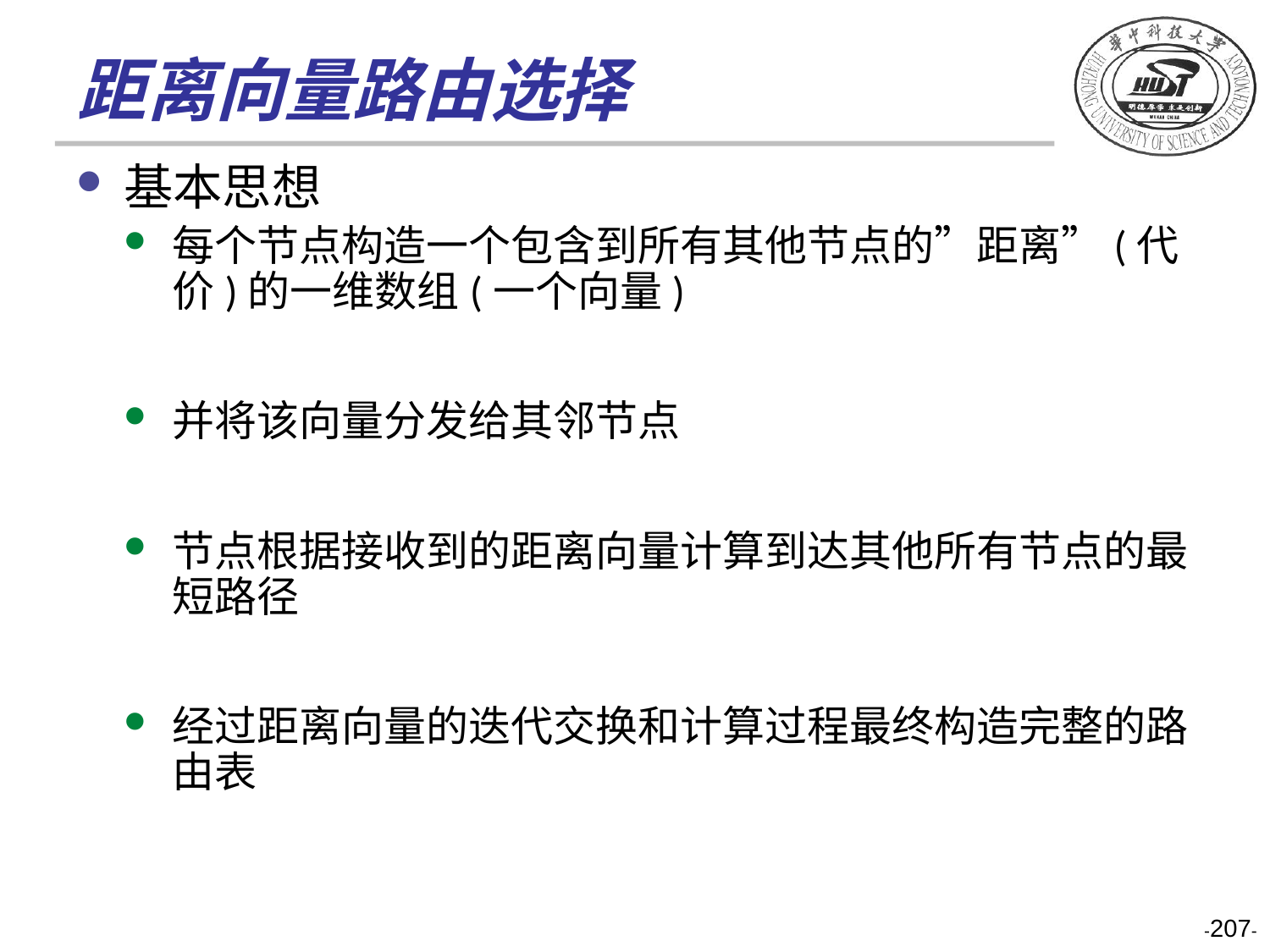

# 距离向量路由选择
基本思想
每个节点构造一个包含到所有其他节点的”距离”(代价)的一维数组(一个向量)

并将该向量分发给其邻节点

节点根据接收到的距离向量计算到达其他所有节点的最短路径

经过距离向量的迭代交换和计算过程最终构造完整的路由表
-207-